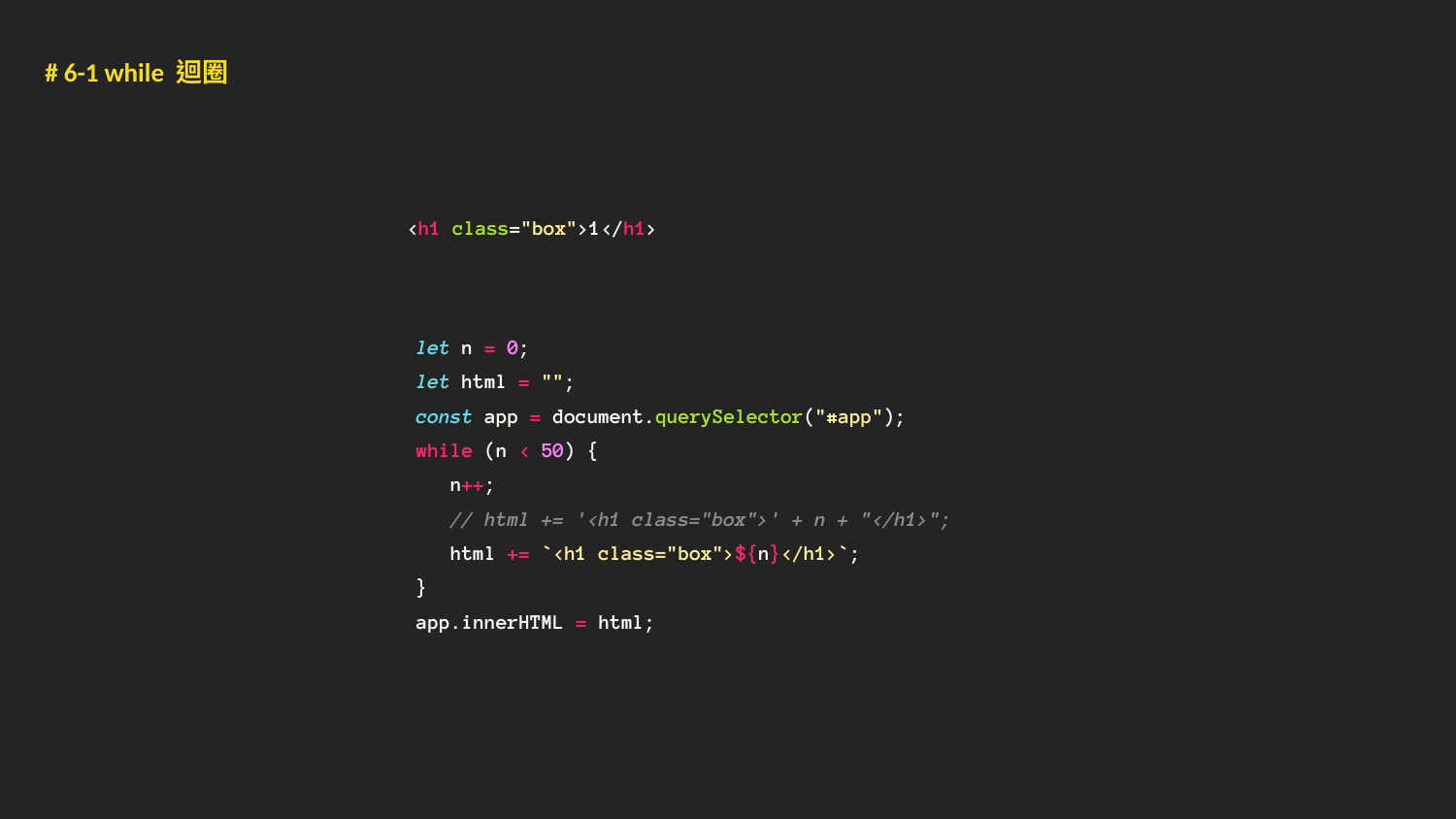

# 6-1 while 迴圈
<h1 class="box">1</h1>
let n = 0;
let html = "";
const app = document.querySelector("#app");
while (n < 50) {
   n++;
   // html += '<h1 class="box">' + n + "</h1>";
   html += `<h1 class="box">${n}</h1>`;
}
app.innerHTML = html;